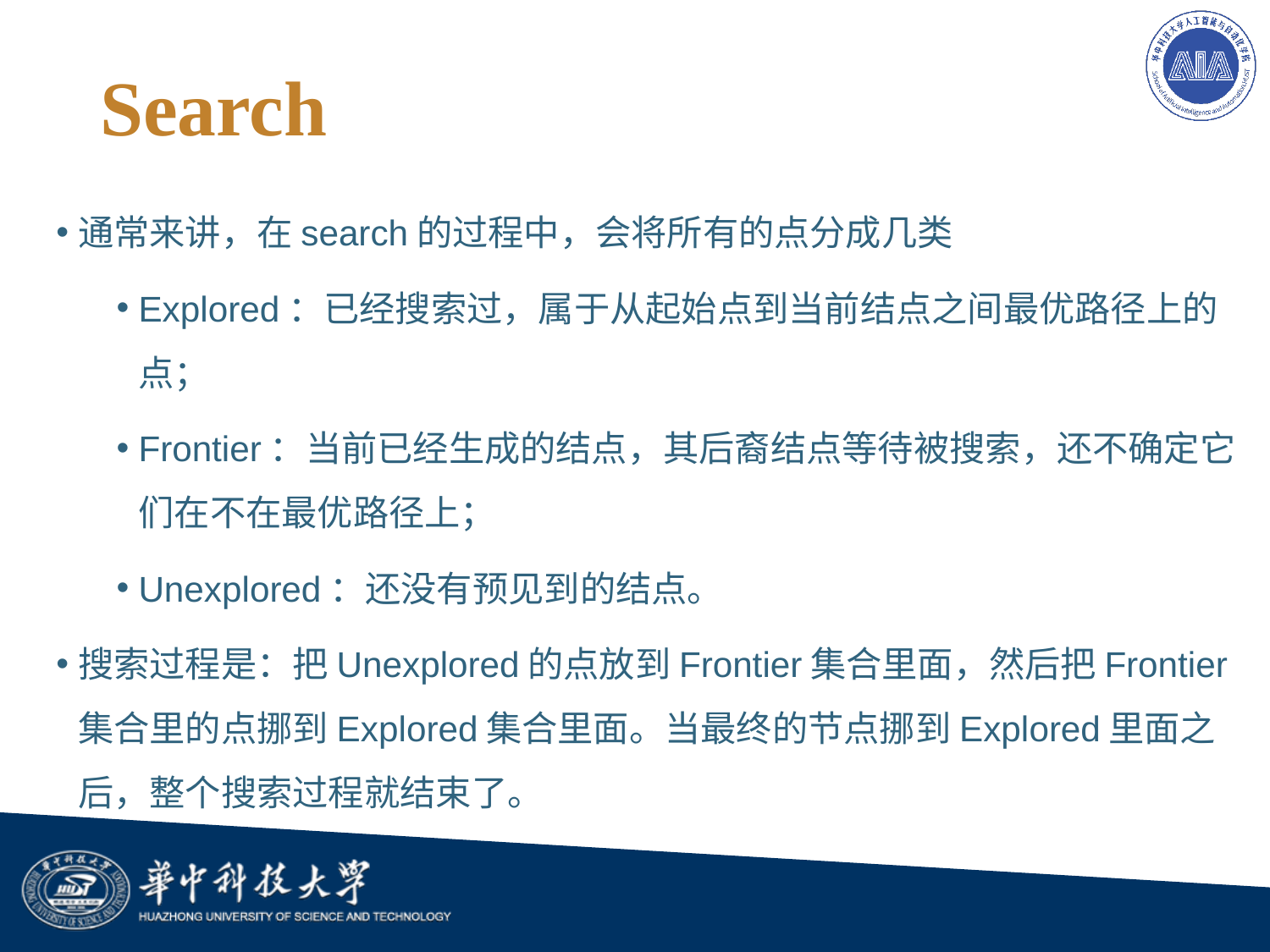

# Search
通常来讲，在search的过程中，会将所有的点分成几类
Explored：已经搜索过，属于从起始点到当前结点之间最优路径上的点；
Frontier：当前已经生成的结点，其后裔结点等待被搜索，还不确定它们在不在最优路径上；
Unexplored：还没有预见到的结点。
搜索过程是：把Unexplored的点放到Frontier集合里面，然后把Frontier集合里的点挪到Explored集合里面。当最终的节点挪到Explored里面之后，整个搜索过程就结束了。
44